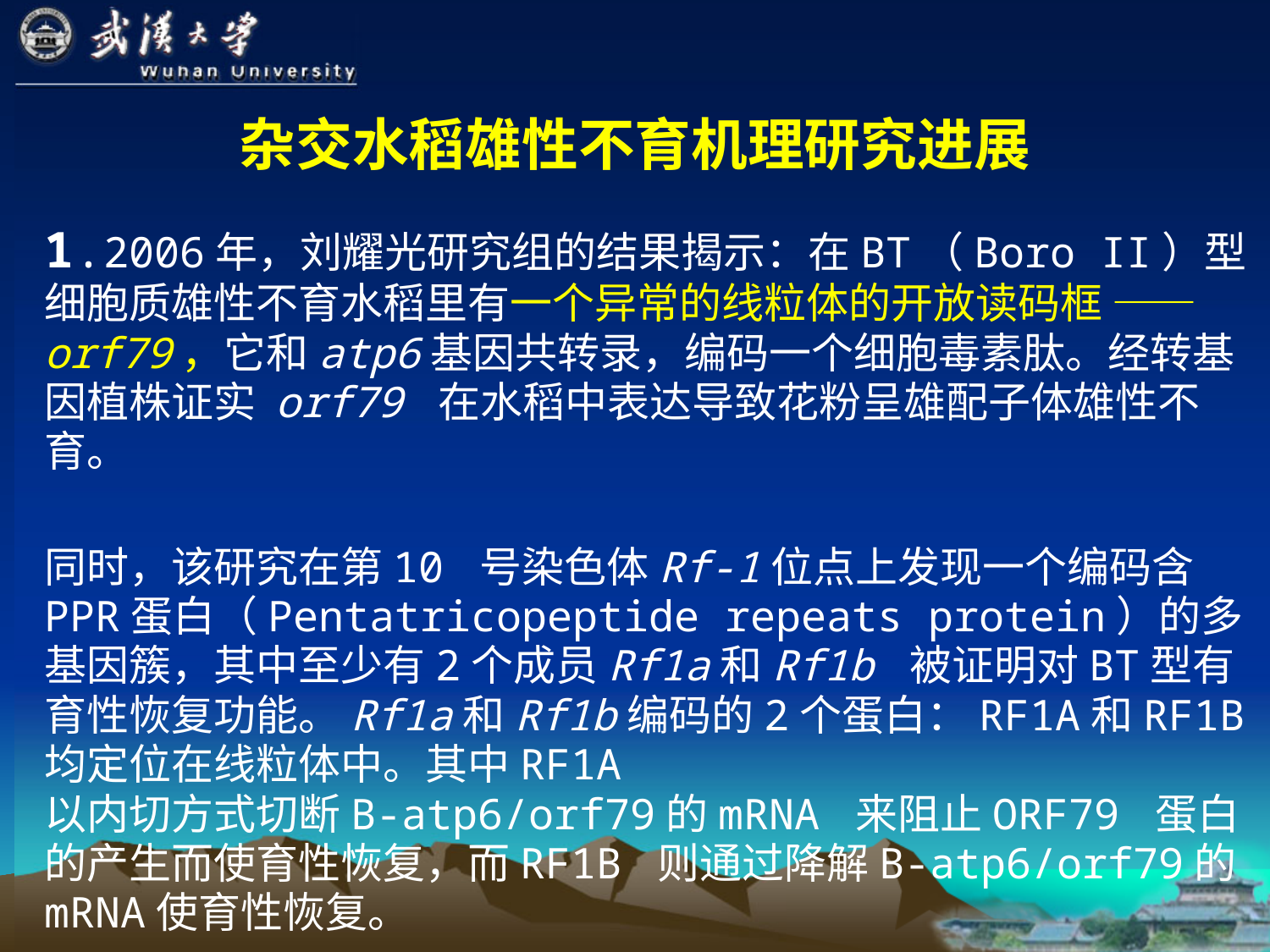

# 杂交水稻雄性不育机理研究进展
1.2006年，刘耀光研究组的结果揭示：在BT（Boro II）型细胞质雄性不育水稻里有一个异常的线粒体的开放读码框 —— orf79，它和atp6基因共转录，编码一个细胞毒素肽。经转基因植株证实 orf79 在水稻中表达导致花粉呈雄配子体雄性不育。

同时，该研究在第10 号染色体Rf-1位点上发现一个编码含PPR蛋白（Pentatricopeptide repeats protein）的多基因簇，其中至少有2个成员Rf1a和Rf1b 被证明对BT型有育性恢复功能。Rf1a和Rf1b编码的2个蛋白：RF1A和RF1B均定位在线粒体中。其中RF1A 以内切方式切断B-atp6/orf79的mRNA 来阻止ORF79 蛋白的产生而使育性恢复，而RF1B 则通过降解B-atp6/orf79的mRNA使育性恢复。